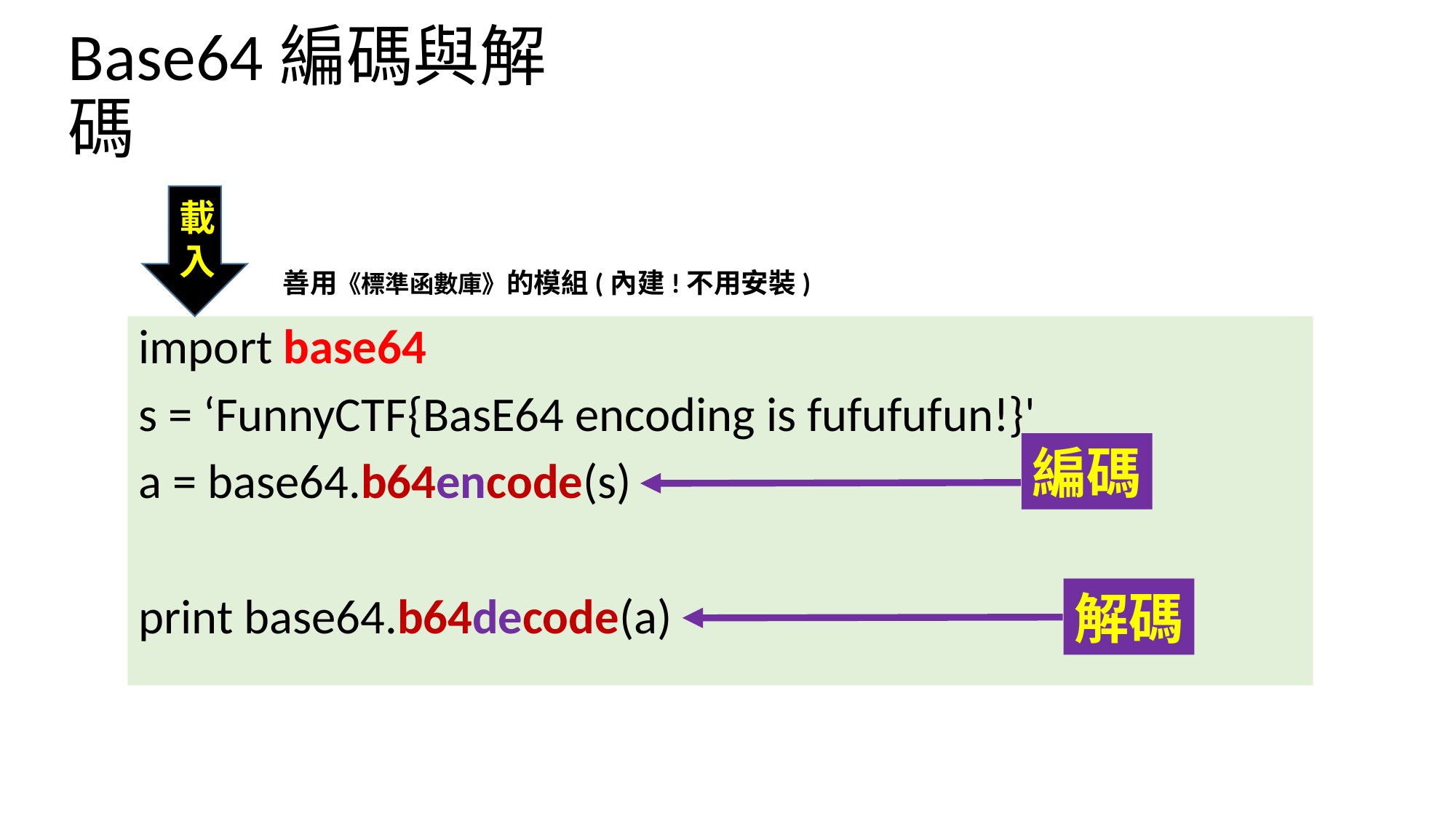

# Base64編碼與解碼
載入
善用《標準函數庫》的模組(內建!不用安裝)
import base64
s = ‘FunnyCTF{BasE64 encoding is fufufufun!}'
a = base64.b64encode(s)

print base64.b64decode(a)
編碼
解碼